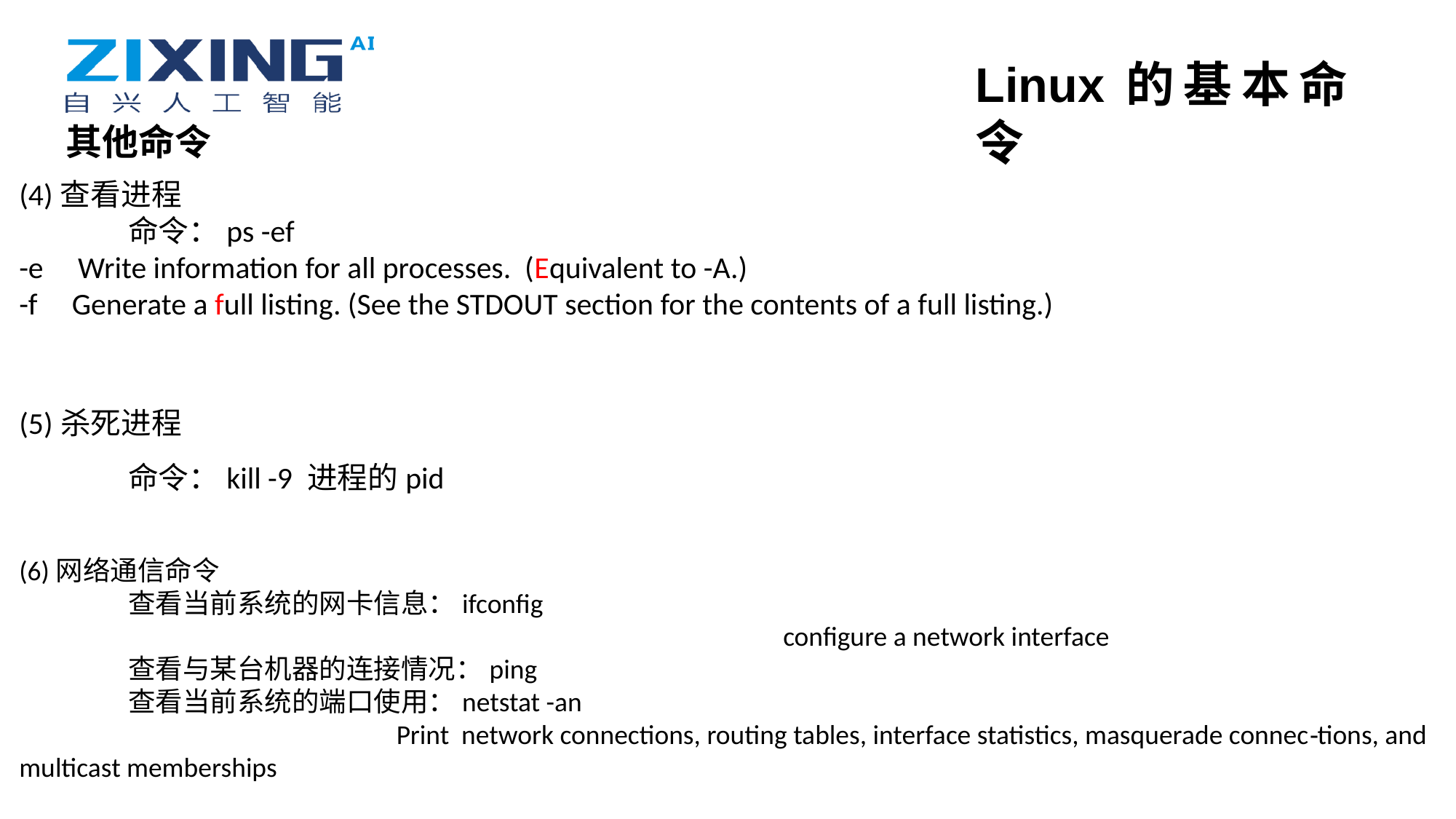

Linux的基本命令
其他命令
(4)查看进程
	命令：ps -ef
-e     Write information for all processes.  (Equivalent to -A.)
-f     Generate a full listing. (See the STDOUT section for the contents of a full listing.)
(5)杀死进程
	命令：kill -9 进程的pid
(6)网络通信命令
	查看当前系统的网卡信息：ifconfig
							configure a network interface
	查看与某台机器的连接情况：ping
	查看当前系统的端口使用：netstat -an
                                                             Print  network connections, routing tables, interface statistics, masquerade connec‐tions, and multicast memberships